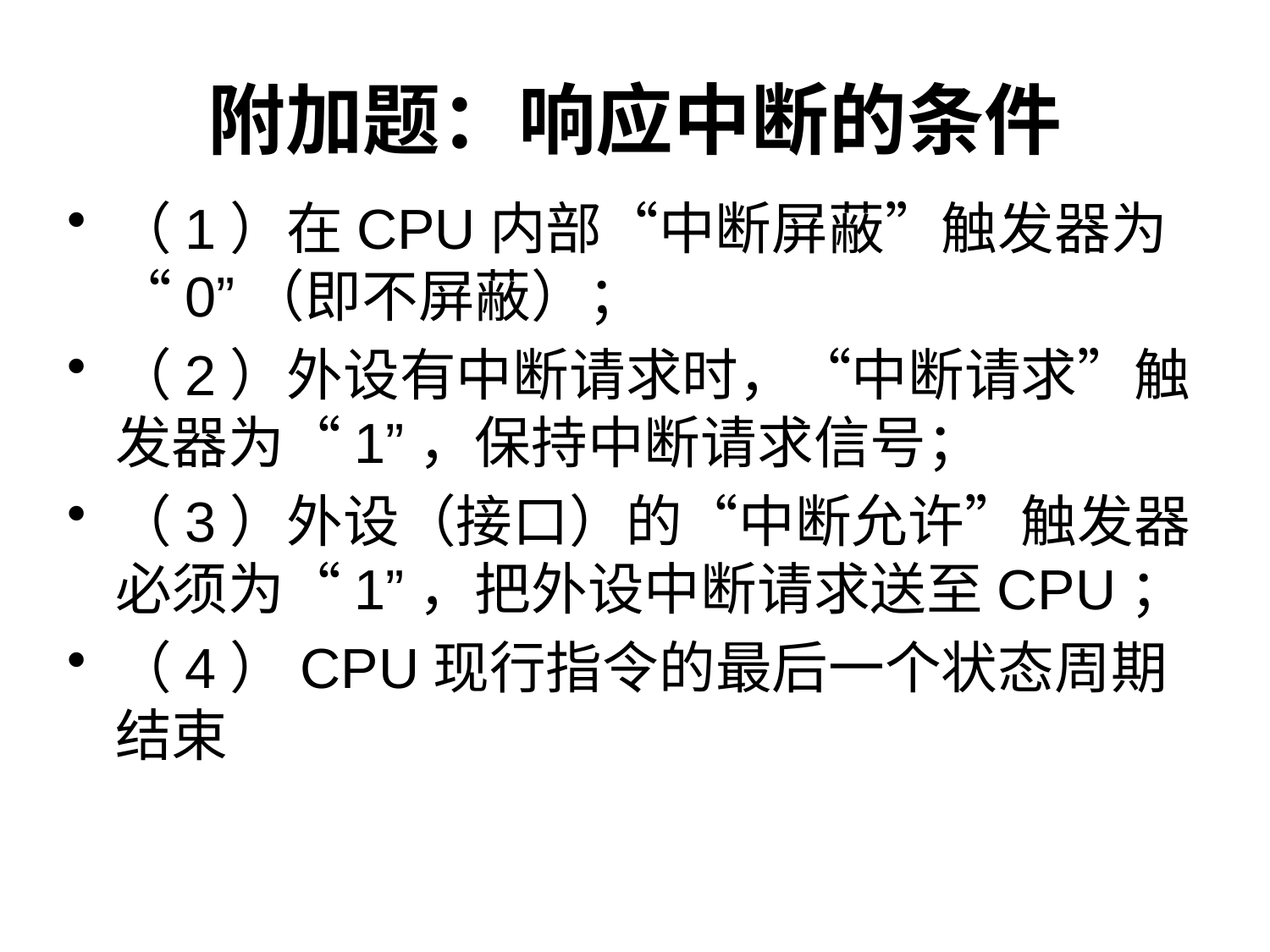

# 附加题：响应中断的条件
（1）在CPU内部“中断屏蔽”触发器为“0”（即不屏蔽）；
（2）外设有中断请求时，“中断请求”触发器为“1”，保持中断请求信号；
（3）外设（接口）的“中断允许”触发器必须为“1”，把外设中断请求送至CPU；
（4）CPU现行指令的最后一个状态周期结束